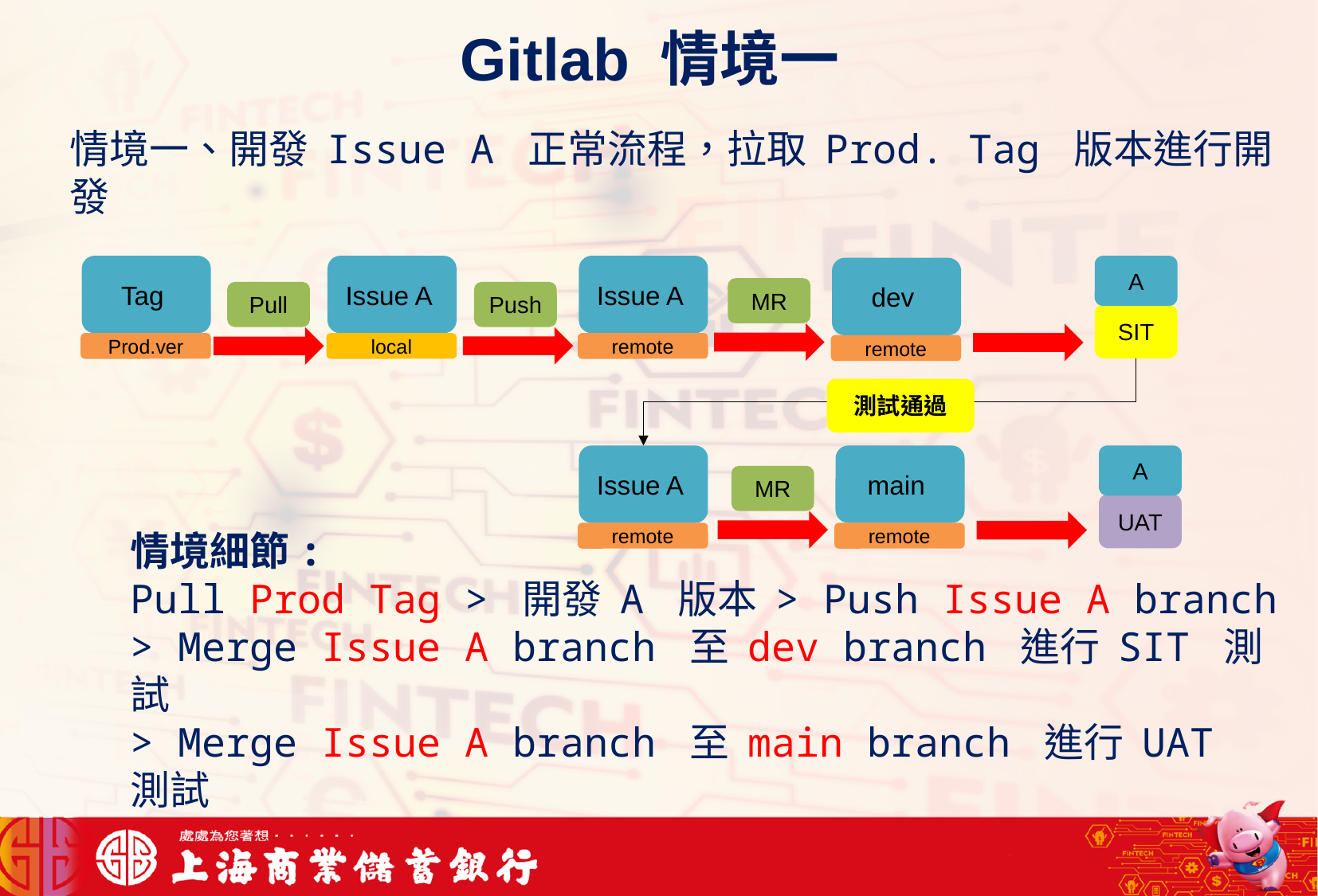

Gitlab 情境一
情境一、開發 Issue A 正常流程，拉取 Prod. Tag 版本進行開發
Tag
Issue A
Issue A
A
dev
MR
Pull
Push
SIT

Prod.ver
local
remote
remote
測試通過
Issue A
main
A
MR
UAT

remote
remote
情境細節:
Pull Prod Tag > 開發 A 版本 > Push Issue A branch
> Merge Issue A branch 至 dev branch 進行 SIT 測試
> Merge Issue A branch 至 main branch 進行 UAT 測試